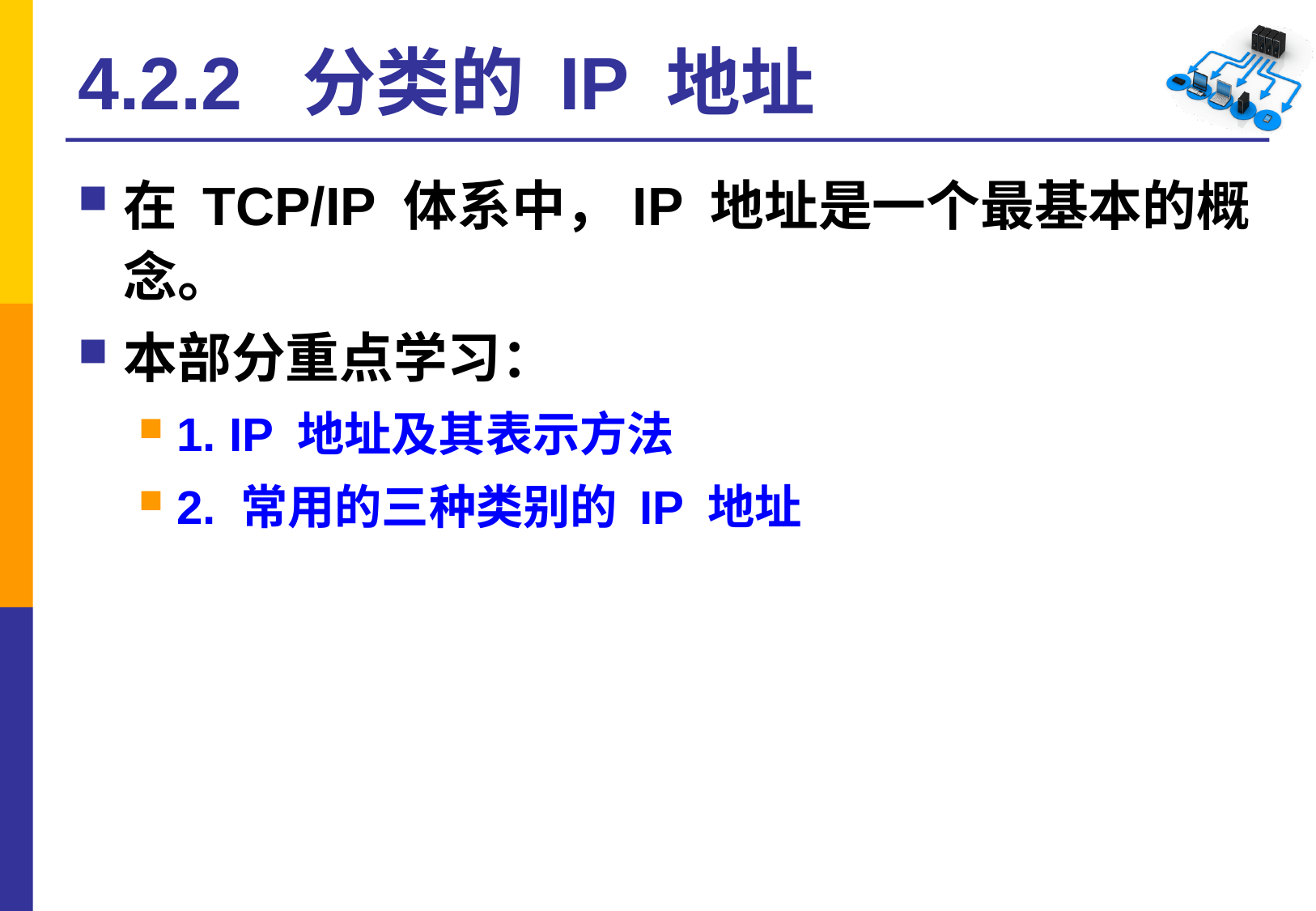

# 4.2.2  分类的 IP 地址
在 TCP/IP 体系中，IP 地址是一个最基本的概念。
本部分重点学习：
1. IP 地址及其表示方法
2. 常用的三种类别的 IP 地址